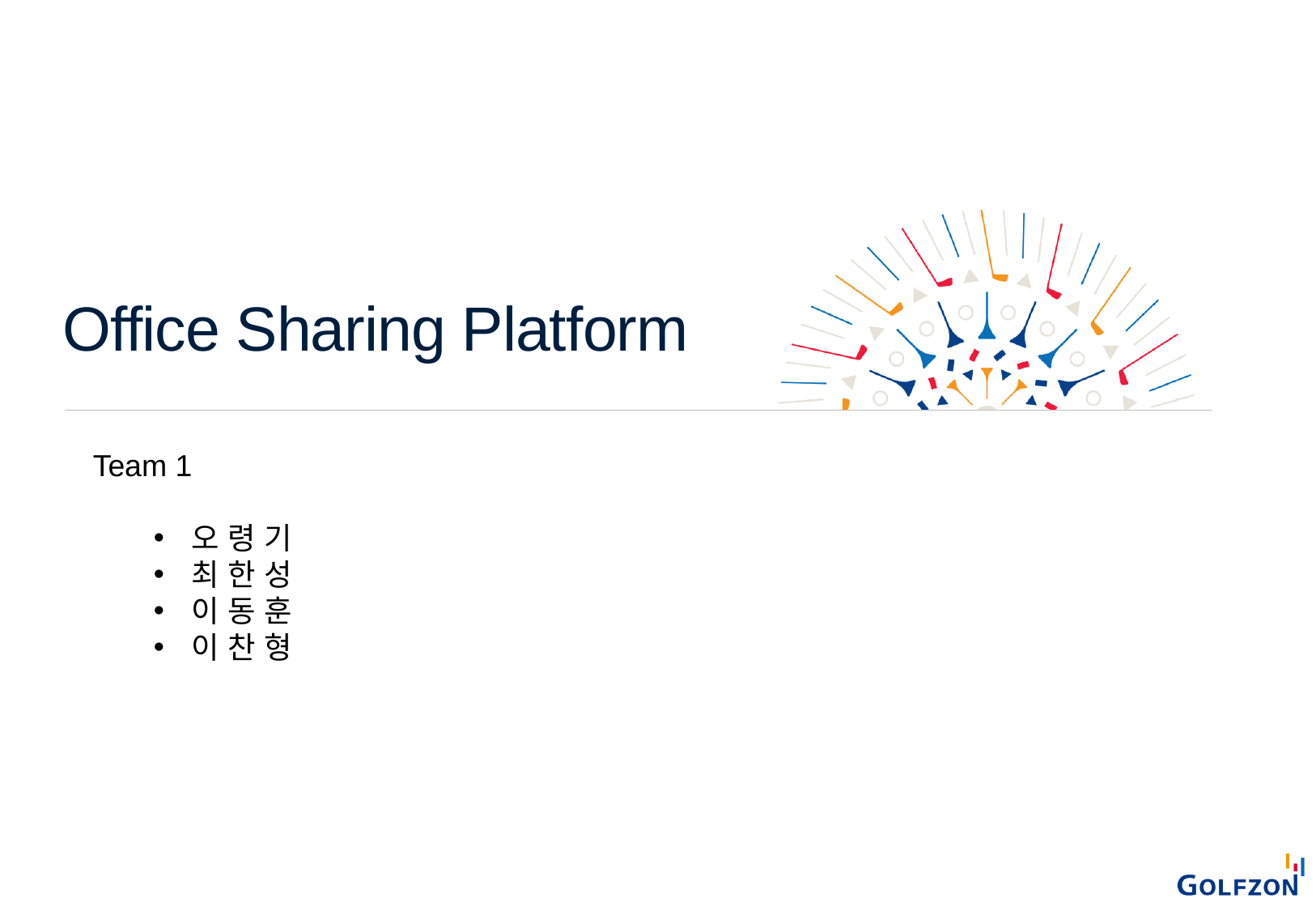

Office Sharing Platform
Team 1

오 령 기
최 한 성
이 동 훈
이 찬 형